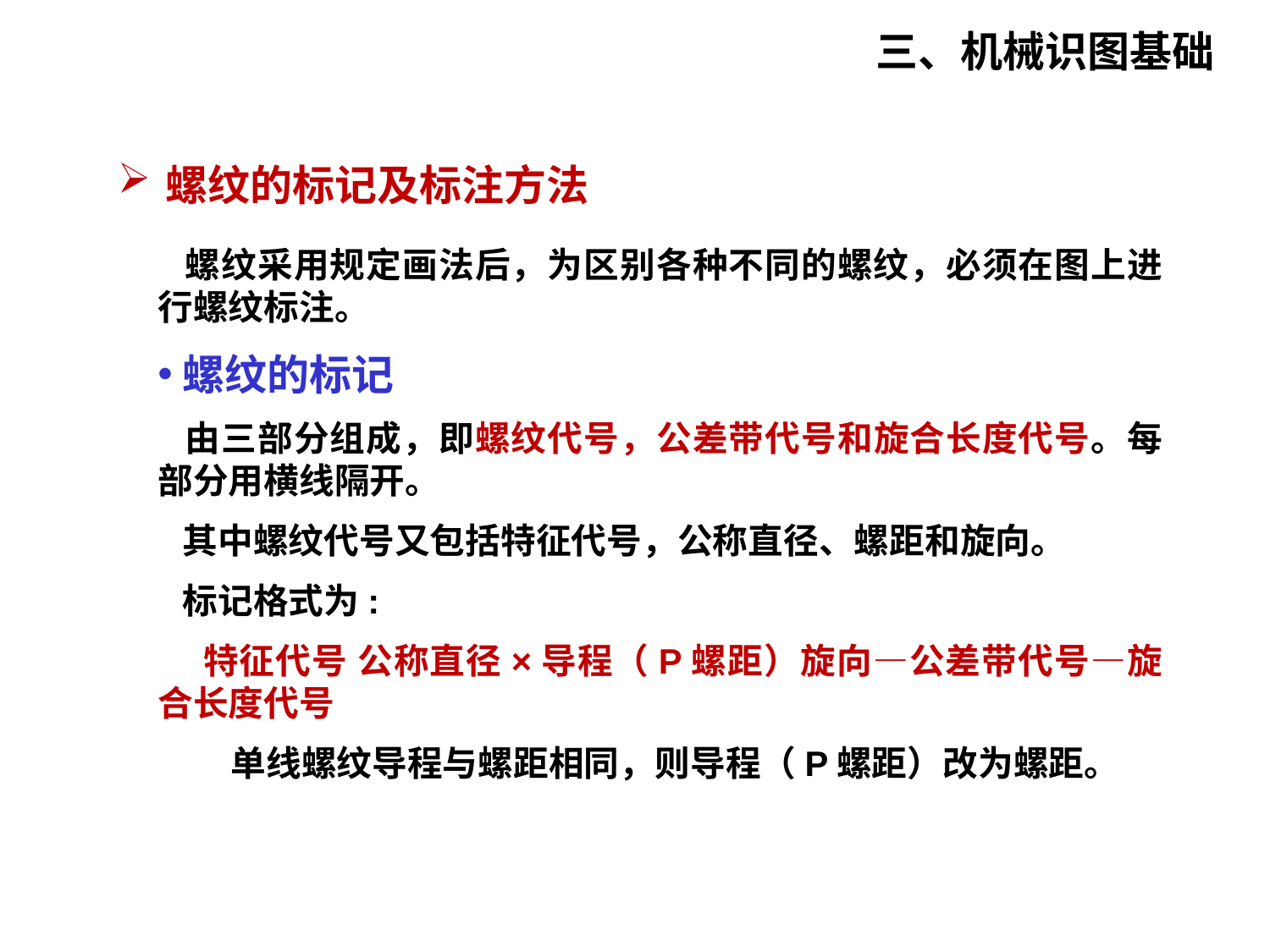

三、机械识图基础
螺纹的标记及标注方法
  螺纹采用规定画法后，为区别各种不同的螺纹，必须在图上进行螺纹标注。
螺纹的标记
  由三部分组成，即螺纹代号，公差带代号和旋合长度代号。每部分用横线隔开。
  其中螺纹代号又包括特征代号，公称直径、螺距和旋向。
  标记格式为:
    特征代号 公称直径×导程（P螺距）旋向—公差带代号—旋合长度代号
        单线螺纹导程与螺距相同，则导程（P螺距）改为螺距。